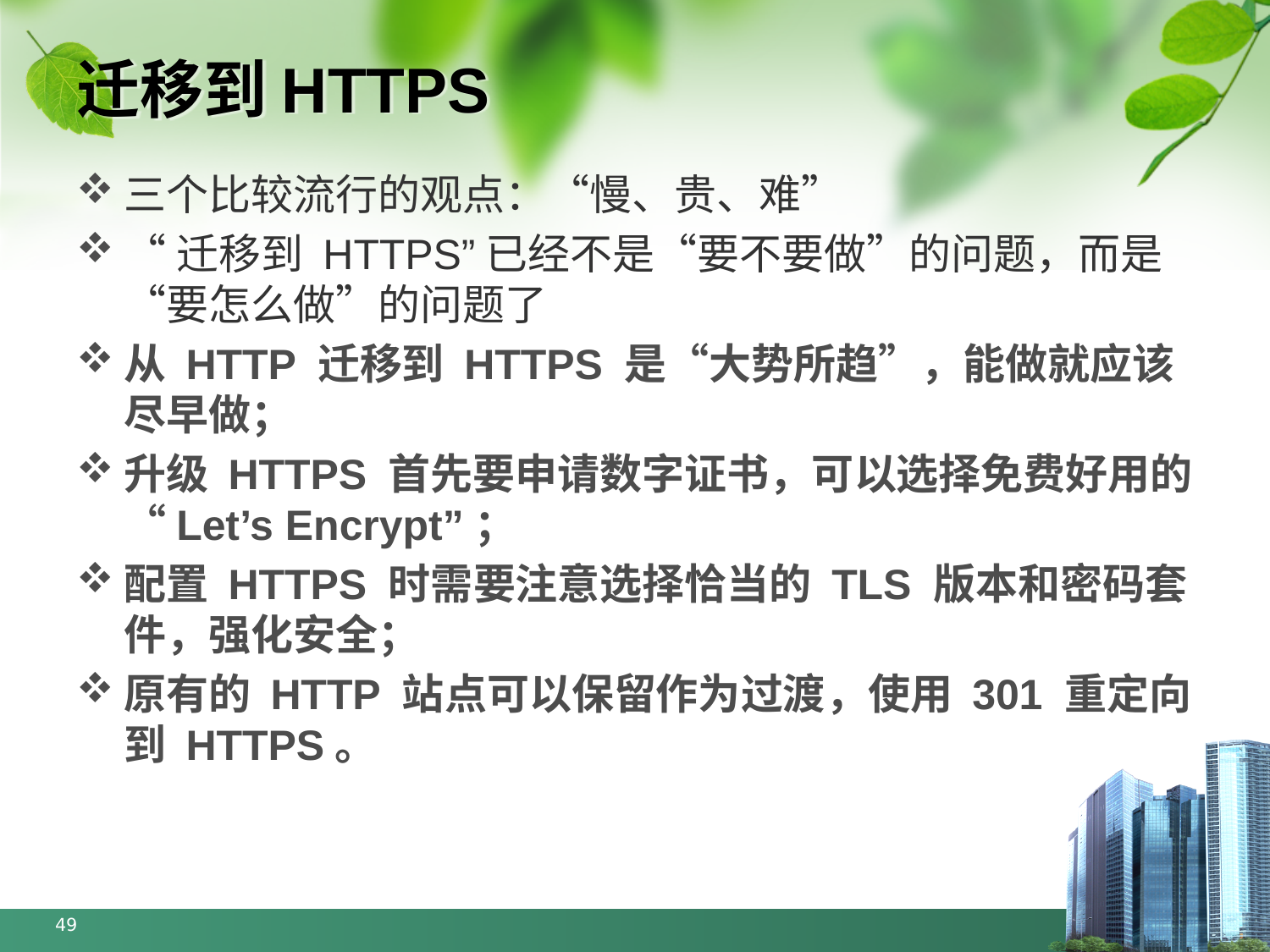

# 迁移到HTTPS
三个比较流行的观点：“慢、贵、难”
“迁移到 HTTPS”已经不是“要不要做”的问题，而是“要怎么做”的问题了
从 HTTP 迁移到 HTTPS 是“大势所趋”，能做就应该尽早做；
升级 HTTPS 首先要申请数字证书，可以选择免费好用的“Let’s Encrypt”；
配置 HTTPS 时需要注意选择恰当的 TLS 版本和密码套件，强化安全；
原有的 HTTP 站点可以保留作为过渡，使用 301 重定向到 HTTPS。
49